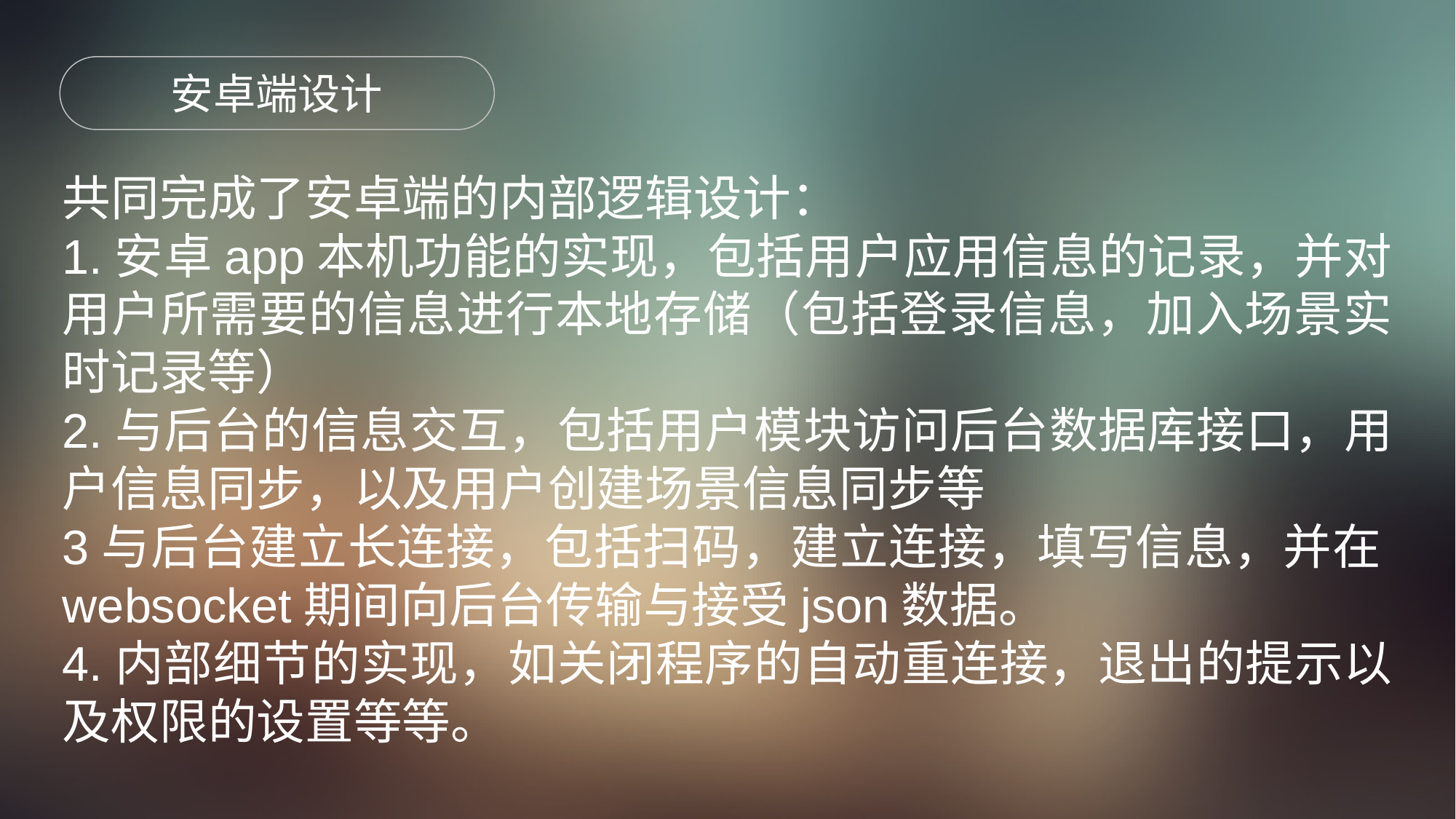

安卓端设计
共同完成了安卓端的内部逻辑设计：
1.安卓app本机功能的实现，包括用户应用信息的记录，并对用户所需要的信息进行本地存储（包括登录信息，加入场景实时记录等）
2.与后台的信息交互，包括用户模块访问后台数据库接口，用户信息同步，以及用户创建场景信息同步等
3与后台建立长连接，包括扫码，建立连接，填写信息，并在websocket期间向后台传输与接受json数据。
4.内部细节的实现，如关闭程序的自动重连接，退出的提示以及权限的设置等等。